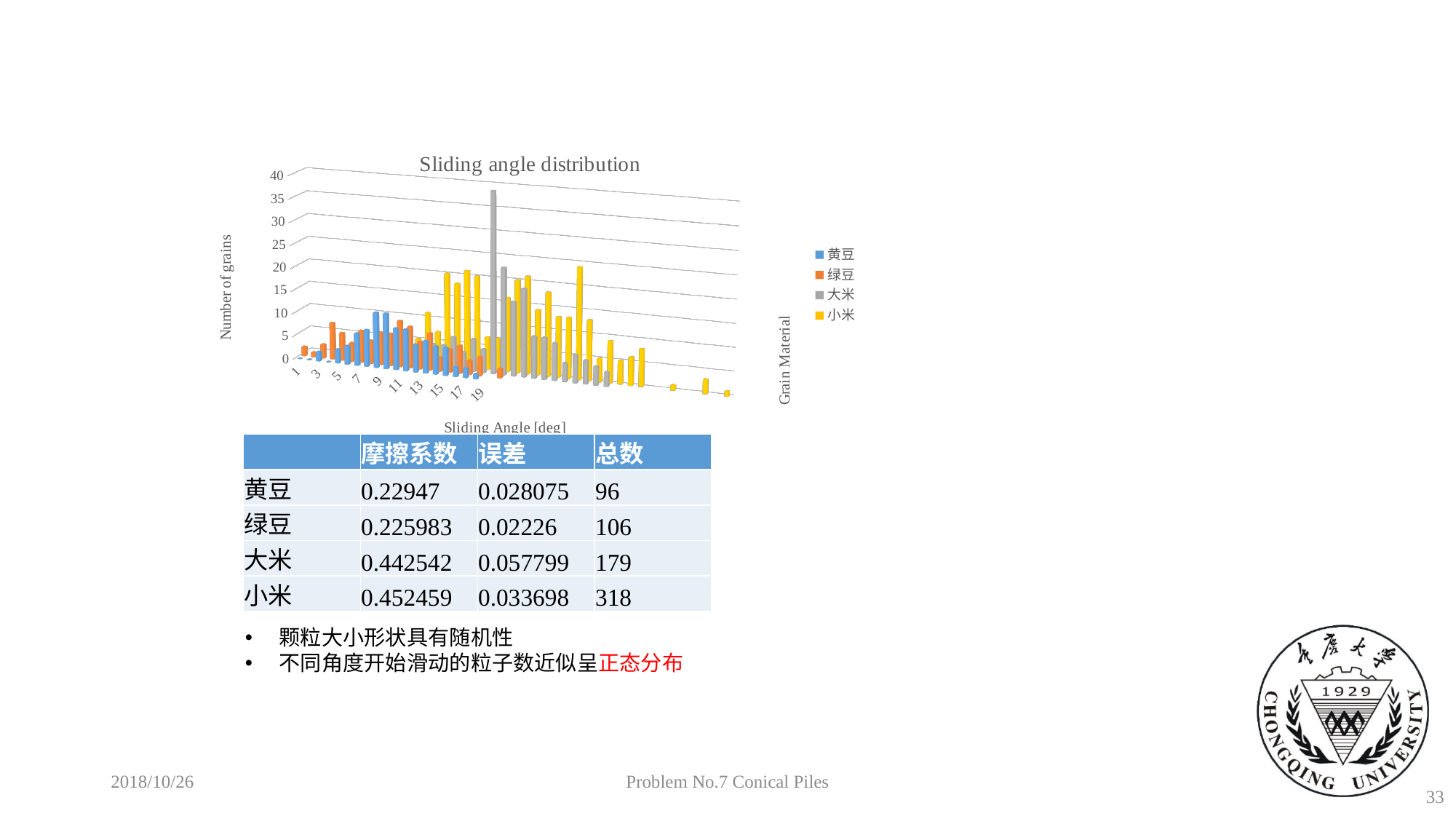

[unsupported chart]

|  | 摩擦系数 | 误差 | 总数 |
| --- | --- | --- | --- |
| 黄豆 | 0.22947 | 0.028075 | 96 |
| 绿豆 | 0.225983 | 0.02226 | 106 |
| 大米 | 0.442542 | 0.057799 | 179 |
| 小米 | 0.452459 | 0.033698 | 318 |
颗粒大小形状具有随机性
不同角度开始滑动的粒子数近似呈正态分布
2018/10/26
Problem No.7 Conical Piles
33